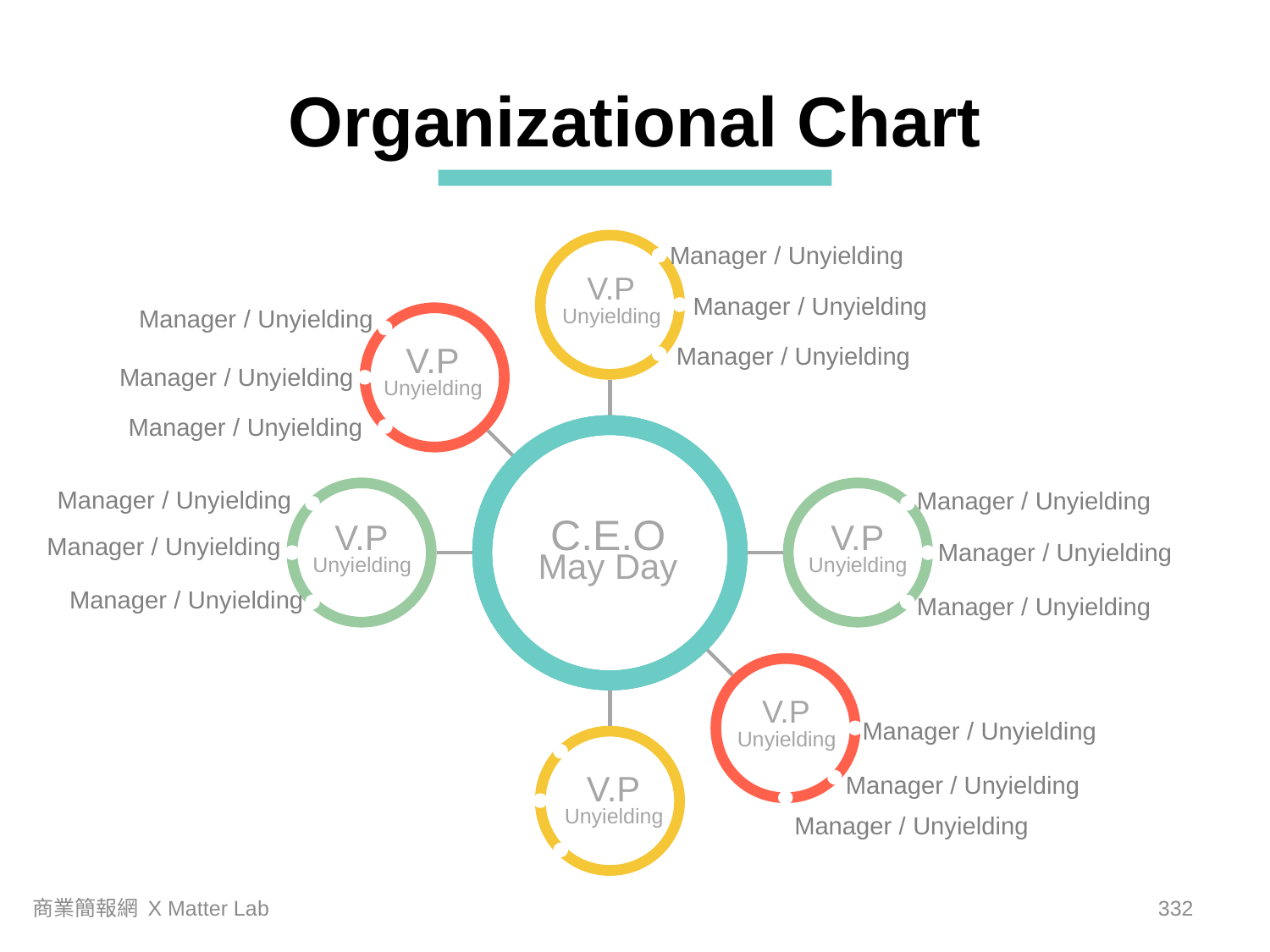

Organizational Chart

Manager / Unyielding

V.P
Manager / Unyielding
Unyielding
Manager / Unyielding

Manager / Unyielding
V.P

Manager / Unyielding
Unyielding

Manager / Unyielding

Manager / Unyielding
Manager / Unyielding

C.E.O
V.P
V.P
Manager / Unyielding
Manager / Unyielding
Unyielding
Unyielding
May Day

Manager / Unyielding
Manager / Unyielding

V.P
Manager / Unyielding
Unyielding

Manager / Unyielding
V.P

Unyielding

Manager / Unyielding

商業簡報網 X Matter Lab
332